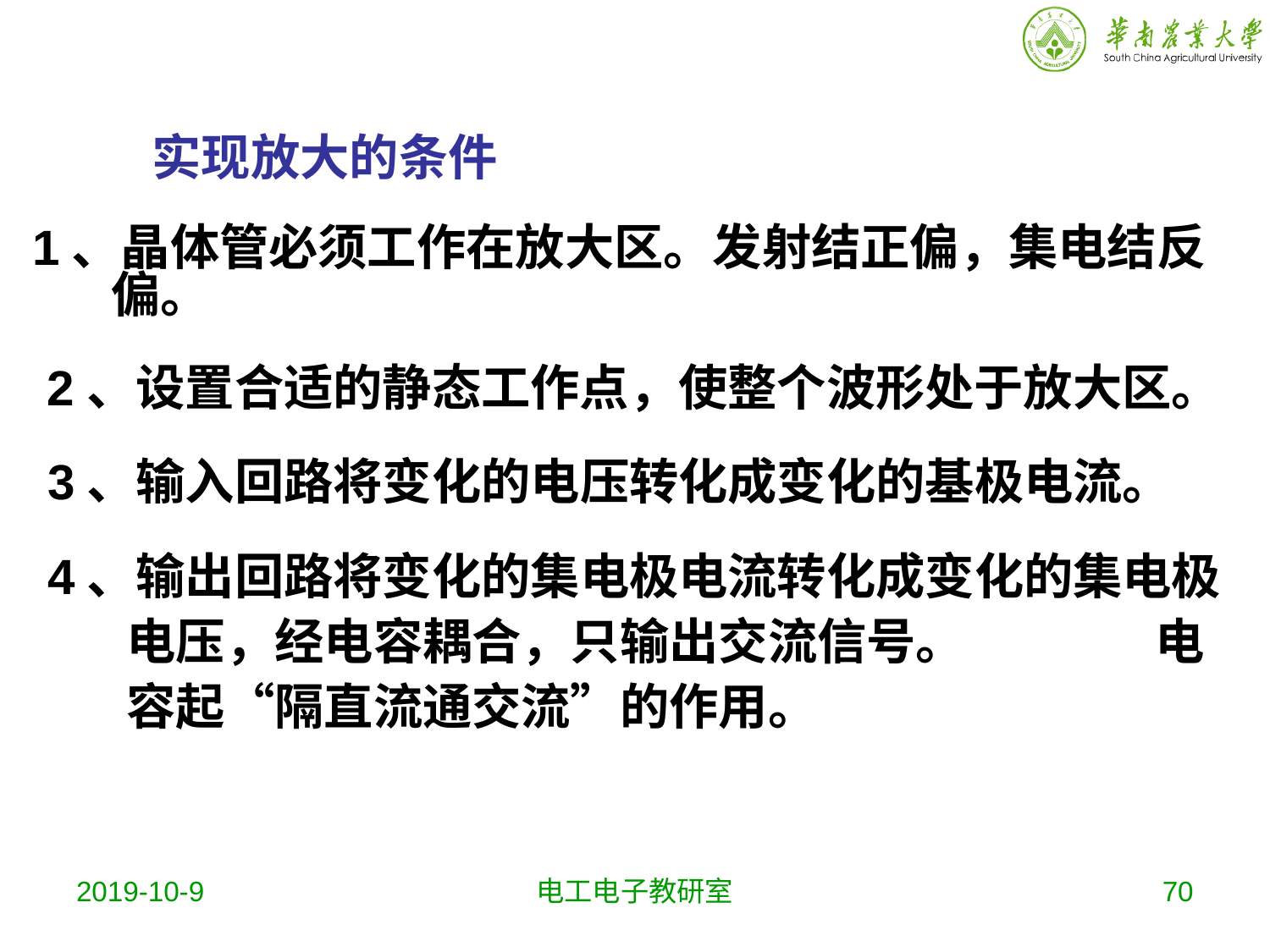

实现放大的条件
1、晶体管必须工作在放大区。发射结正偏，集电结反偏。
2、设置合适的静态工作点，使整个波形处于放大区。
3、输入回路将变化的电压转化成变化的基极电流。
4、输出回路将变化的集电极电流转化成变化的集电极电压，经电容耦合，只输出交流信号。                 电容起“隔直流通交流”的作用。
2019-10-9
电工电子教研室
70